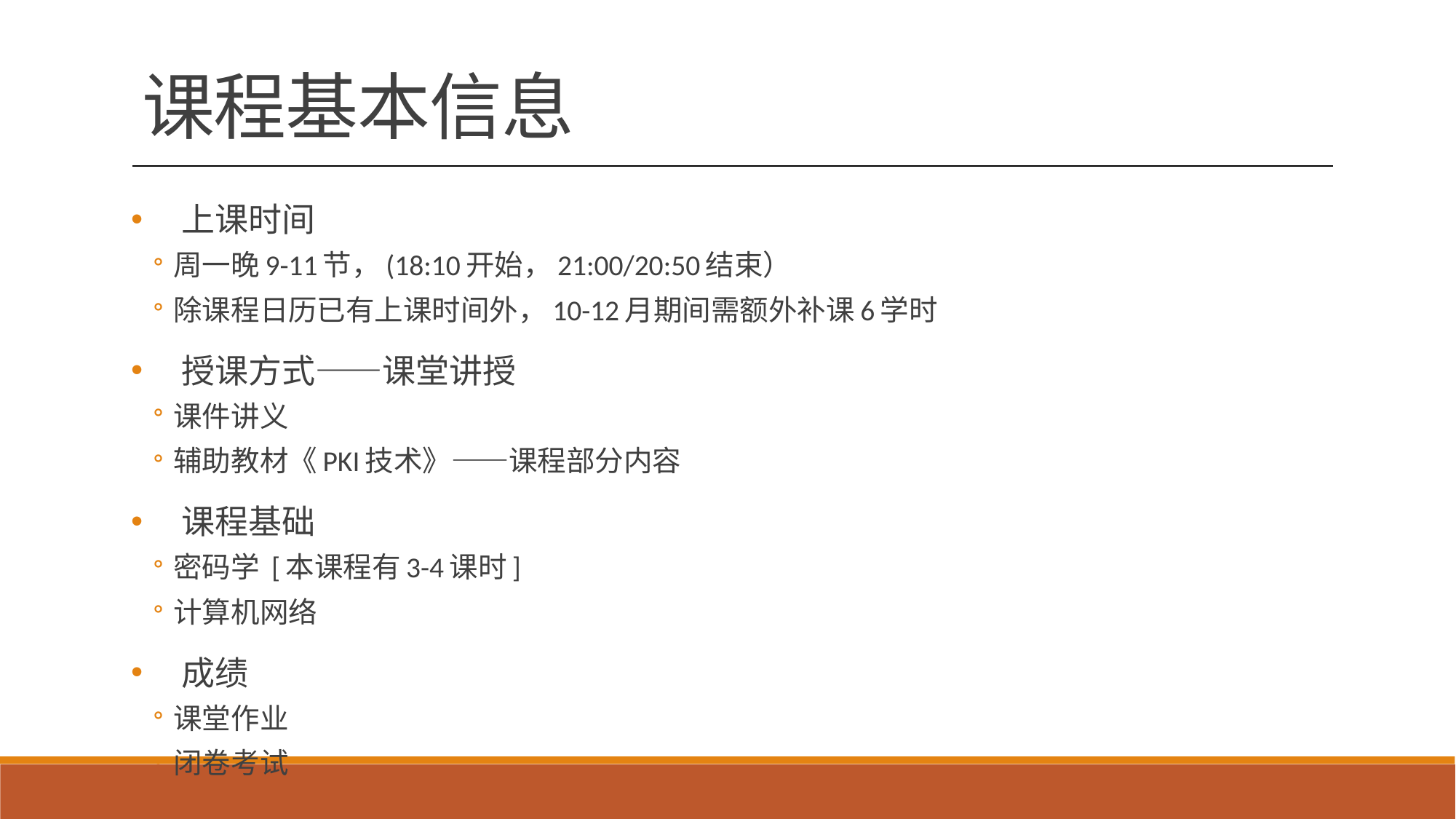

# 课程基本信息
上课时间
周一晚9-11节，(18:10开始，21:00/20:50结束）
除课程日历已有上课时间外，10-12月期间需额外补课6学时
授课方式——课堂讲授
课件讲义
辅助教材《PKI技术》——课程部分内容
课程基础
密码学 [本课程有3-4课时]
计算机网络
成绩
课堂作业
闭卷考试